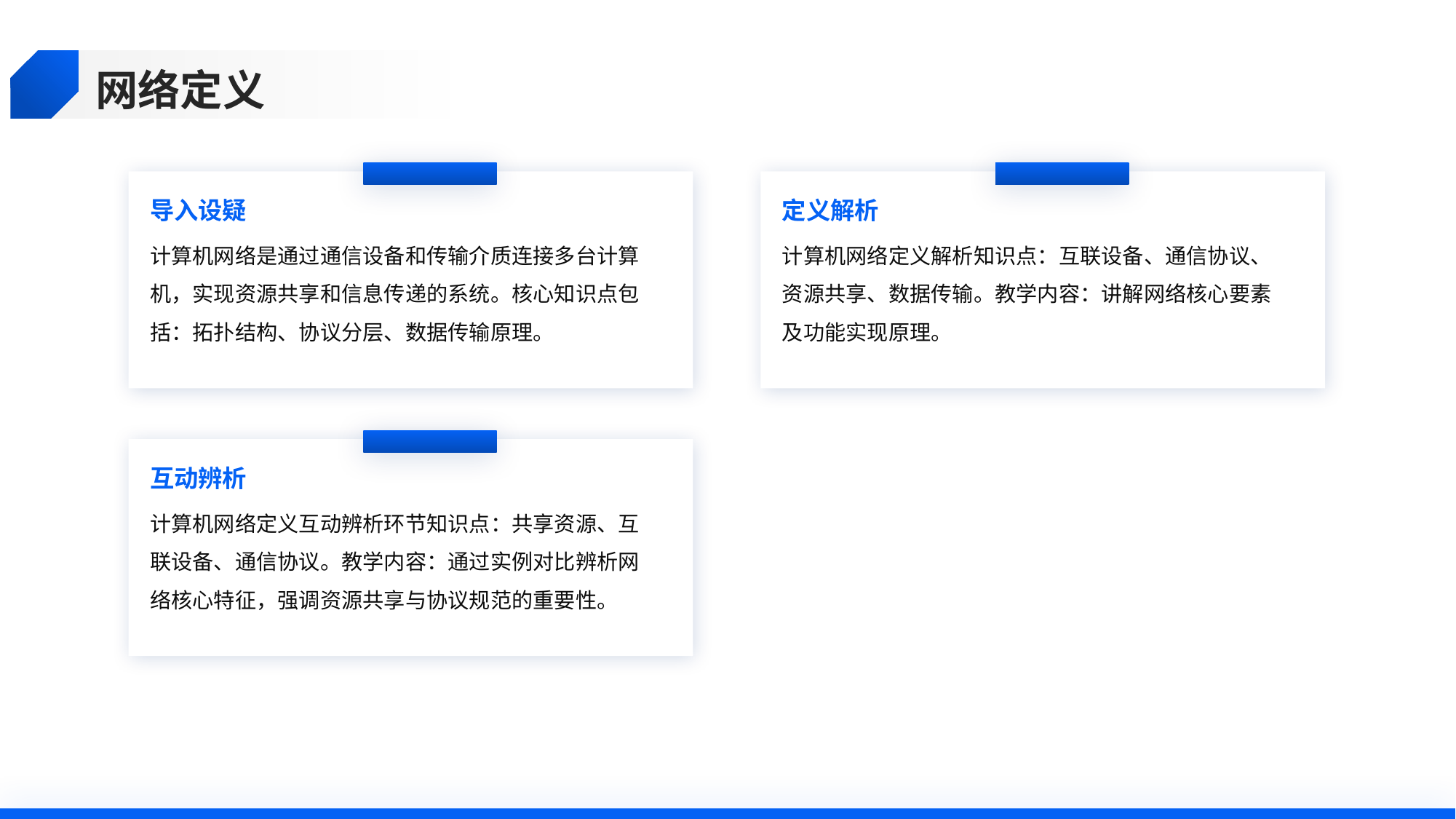

网络定义

导入设疑
定义解析
计算机网络是通过通信设备和传输介质连接多台计算机，实现资源共享和信息传递的系统。核心知识点包括：拓扑结构、协议分层、数据传输原理。
计算机网络定义解析知识点：互联设备、通信协议、资源共享、数据传输。教学内容：讲解网络核心要素及功能实现原理。

互动辨析
计算机网络定义互动辨析环节知识点：共享资源、互联设备、通信协议。教学内容：通过实例对比辨析网络核心特征，强调资源共享与协议规范的重要性。